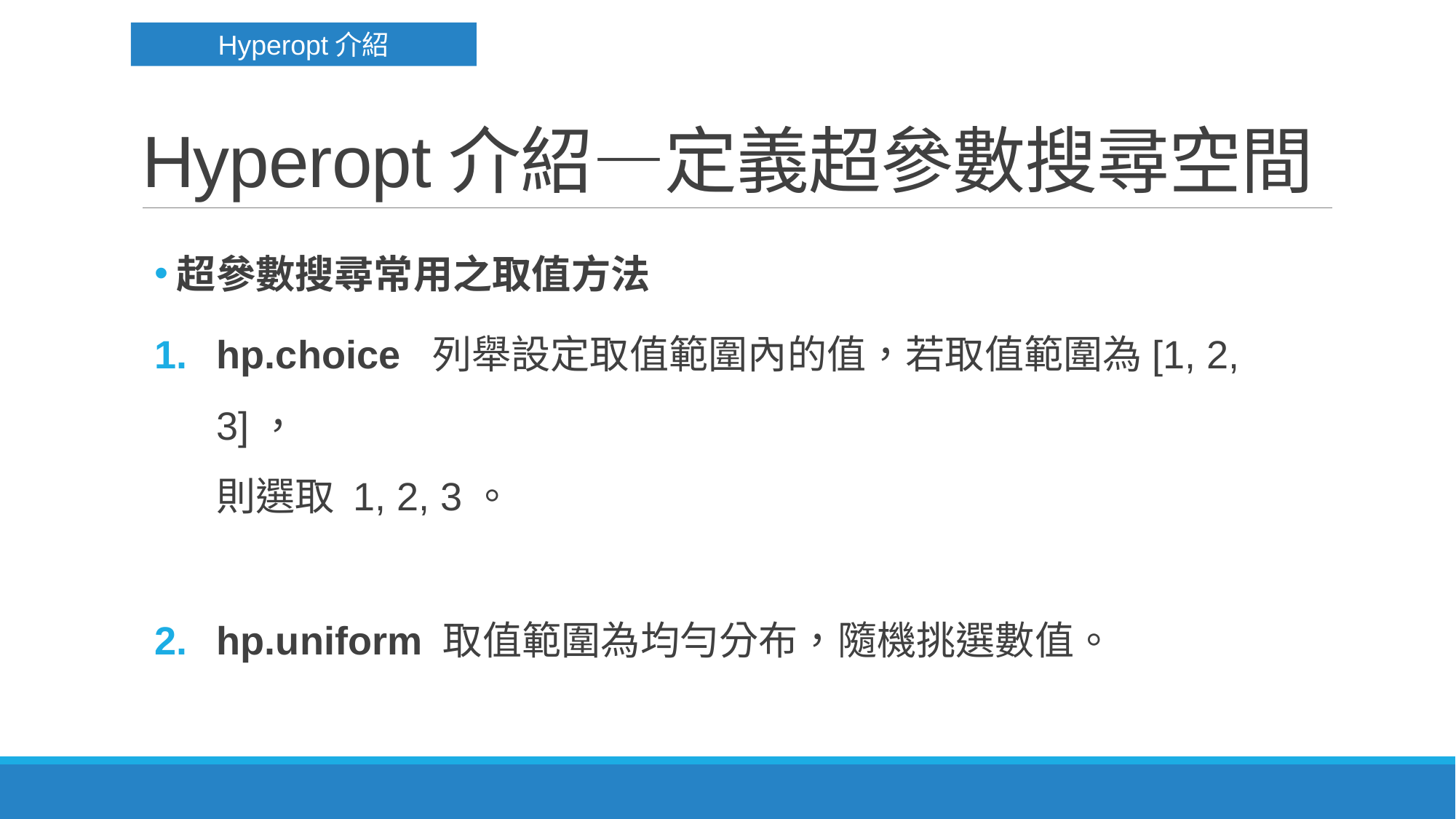

Hyperopt介紹
# Hyperopt介紹—定義超參數搜尋空間
超參數搜尋常用之取值方法
hp.choice  列舉設定取值範圍內的值，若取值範圍為[1, 2, 3]，
則選取 1, 2, 3。

hp.uniform 取值範圍為均勻分布，隨機挑選數值。